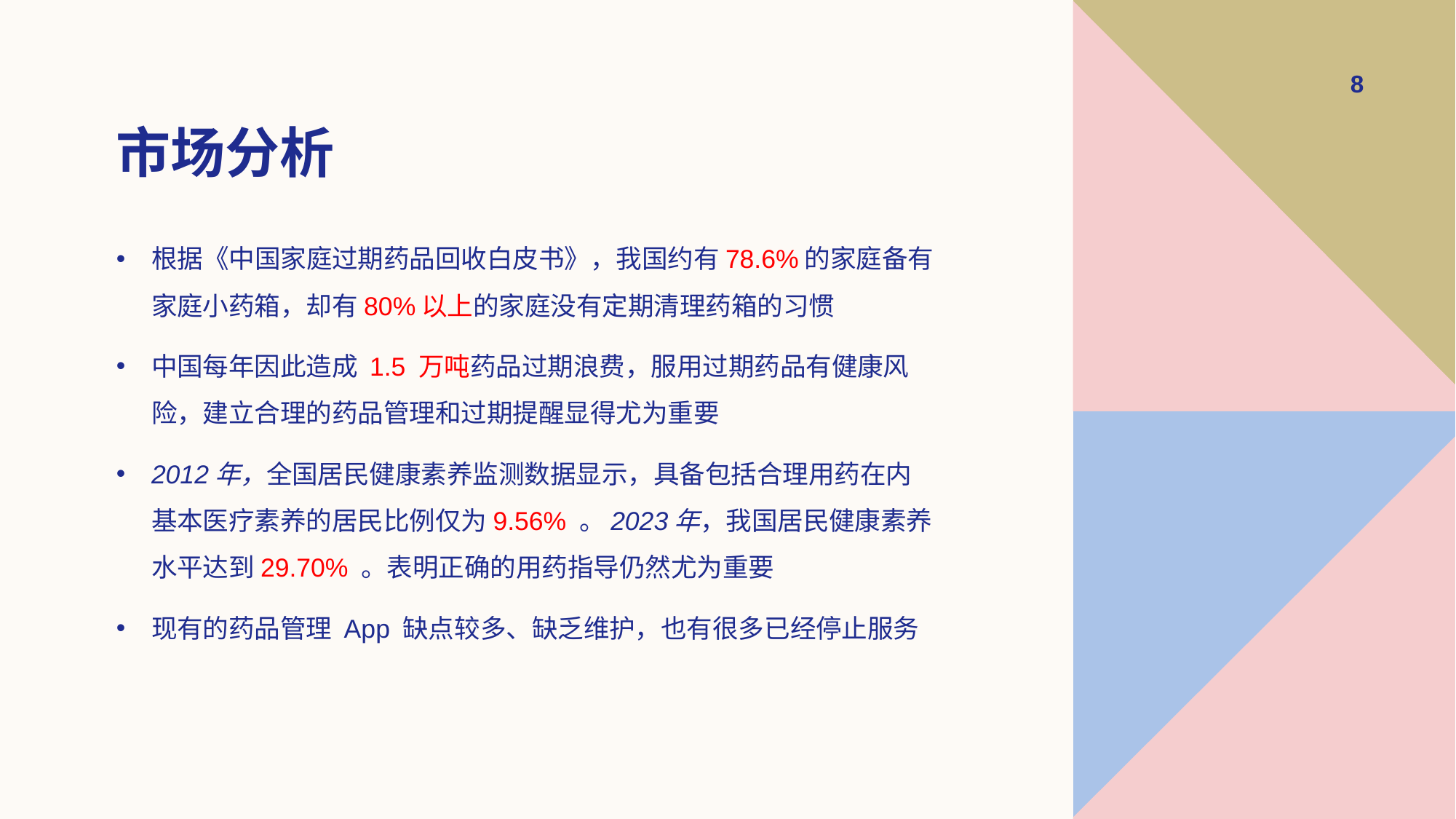

# 市场分析
8
根据《中国家庭过期药品回收白皮书》，我国约有78.6%的家庭备有家庭小药箱，却有80%以上的家庭没有定期清理药箱的习惯
中国每年因此造成 1.5 万吨药品过期浪费，服用过期药品有健康风险，建立合理的药品管理和过期提醒显得尤为重要
2012年，全国居民健康素养监测数据显示，具备包括合理用药在内基本医疗素养的居民比例仅为9.56% 。2023年，我国居民健康素养水平达到29.70% 。表明正确的用药指导仍然尤为重要
现有的药品管理 App 缺点较多、缺乏维护，也有很多已经停止服务